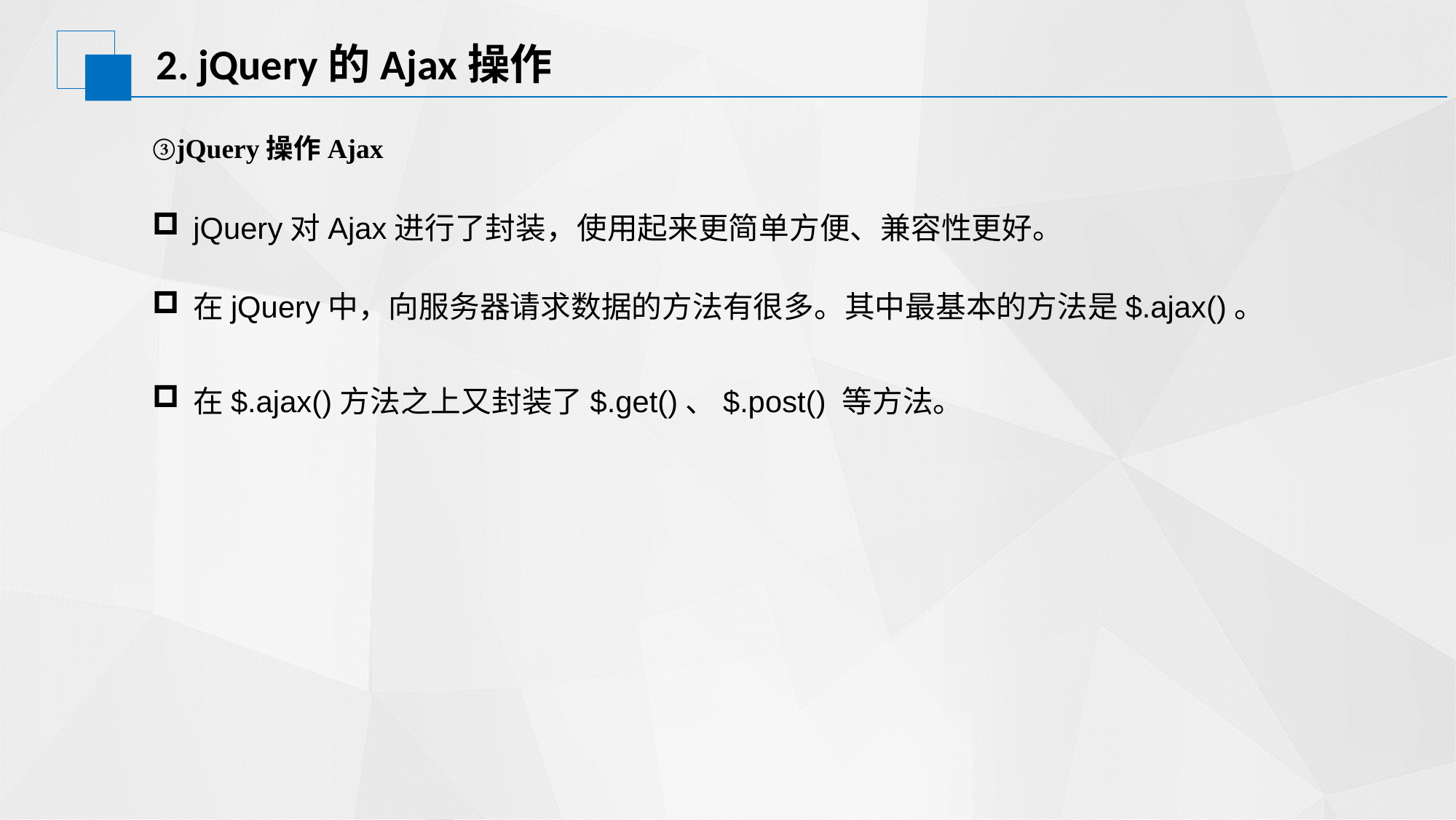

# 2. jQuery的Ajax操作
③jQuery操作Ajax
jQuery对Ajax进行了封装，使用起来更简单方便、兼容性更好。
在jQuery中，向服务器请求数据的方法有很多。其中最基本的方法是$.ajax()。
在$.ajax()方法之上又封装了$.get()、$.post() 等方法。